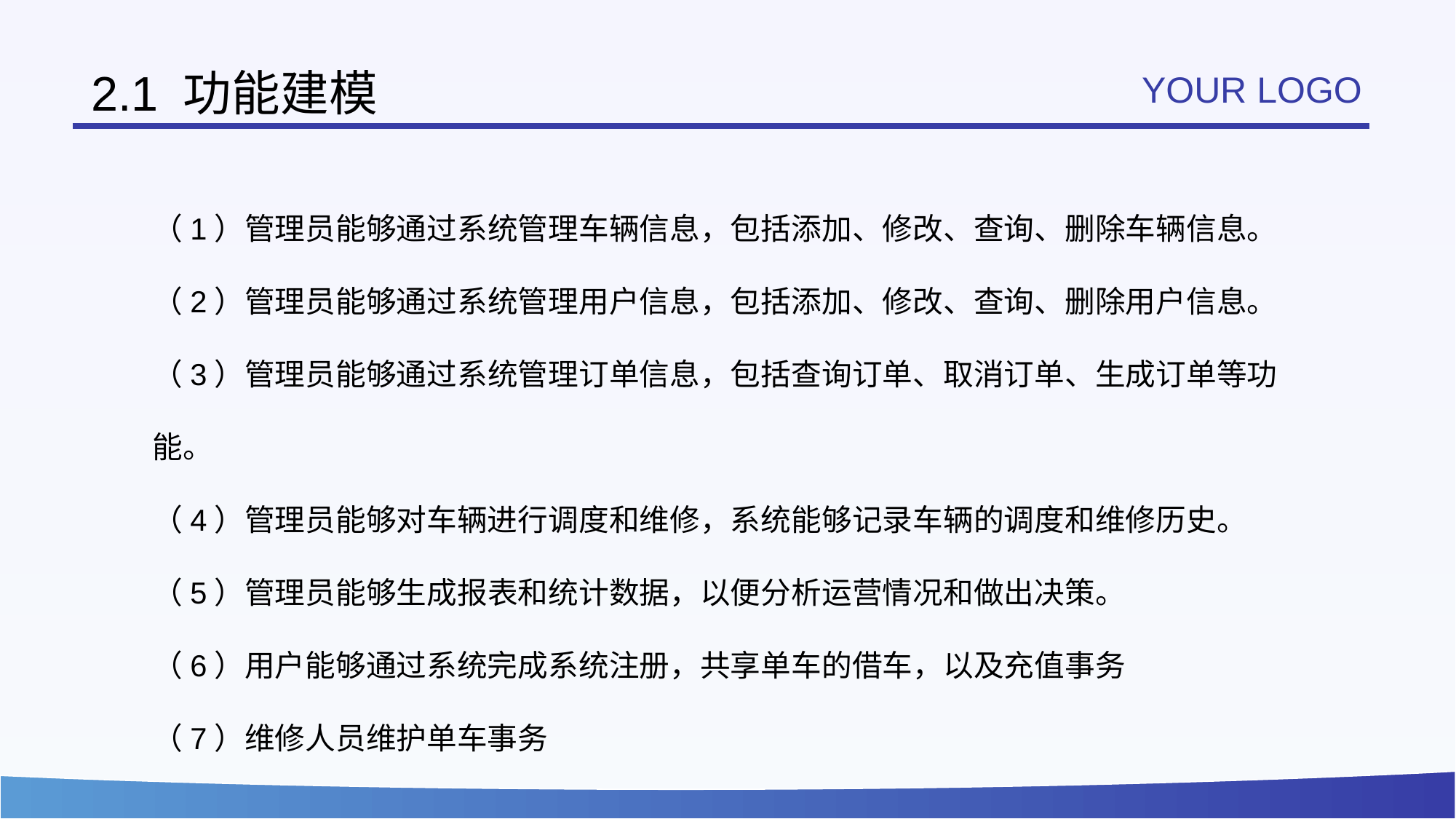

# 2.1 功能建模
YOUR LOGO
（1）管理员能够通过系统管理车辆信息，包括添加、修改、查询、删除车辆信息。
（2）管理员能够通过系统管理用户信息，包括添加、修改、查询、删除用户信息。
（3）管理员能够通过系统管理订单信息，包括查询订单、取消订单、生成订单等功能。
（4）管理员能够对车辆进行调度和维修，系统能够记录车辆的调度和维修历史。
（5）管理员能够生成报表和统计数据，以便分析运营情况和做出决策。
（6）用户能够通过系统完成系统注册，共享单车的借车，以及充值事务
（7）维修人员维护单车事务